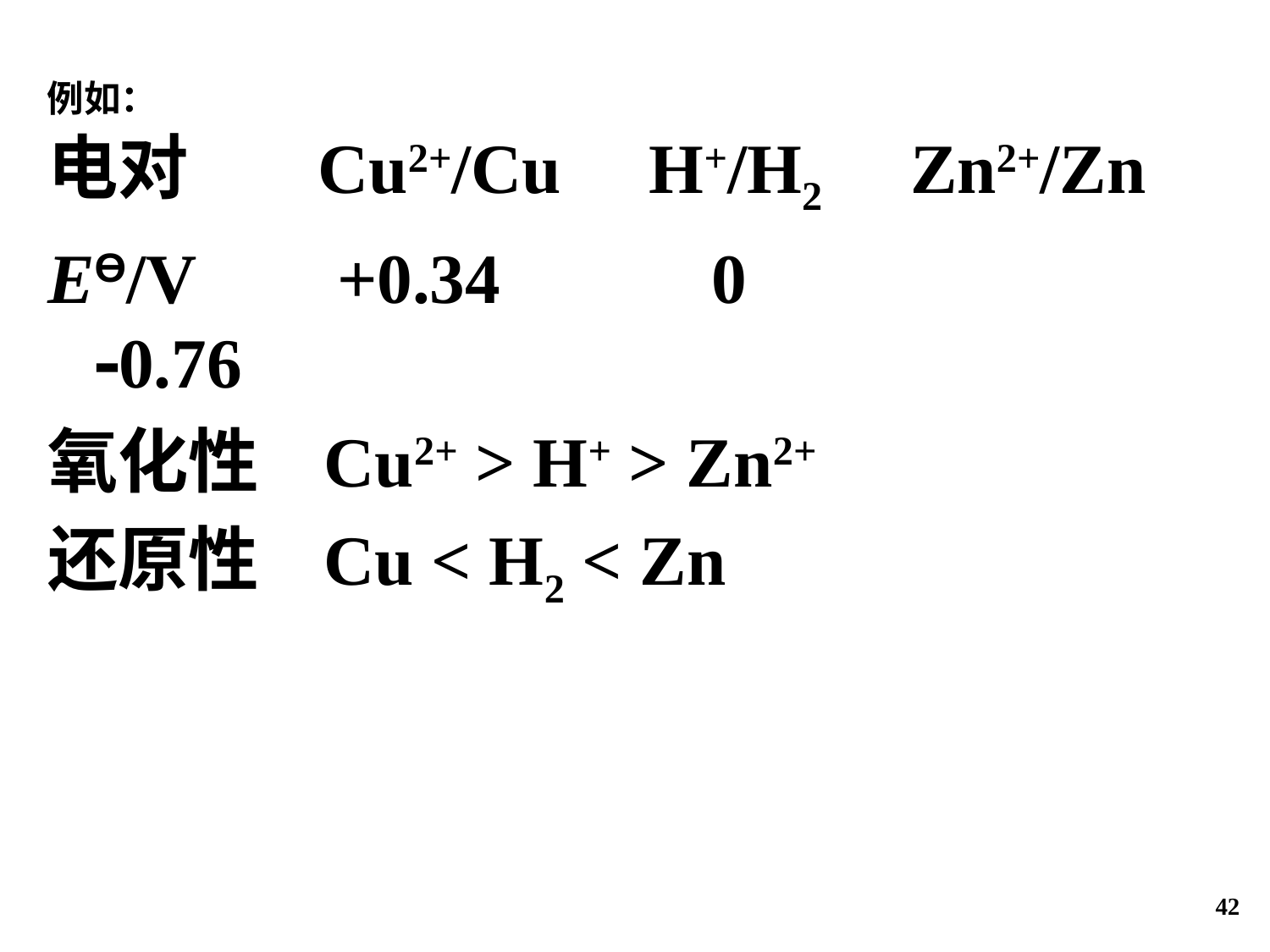

例如：
电对       Cu2+/Cu     H+/H2     Zn2+/Zn
EƟ/V        +0.34            0            −0.76
氧化性   Cu2+ > H+ > Zn2+
还原性   Cu < H2 < Zn